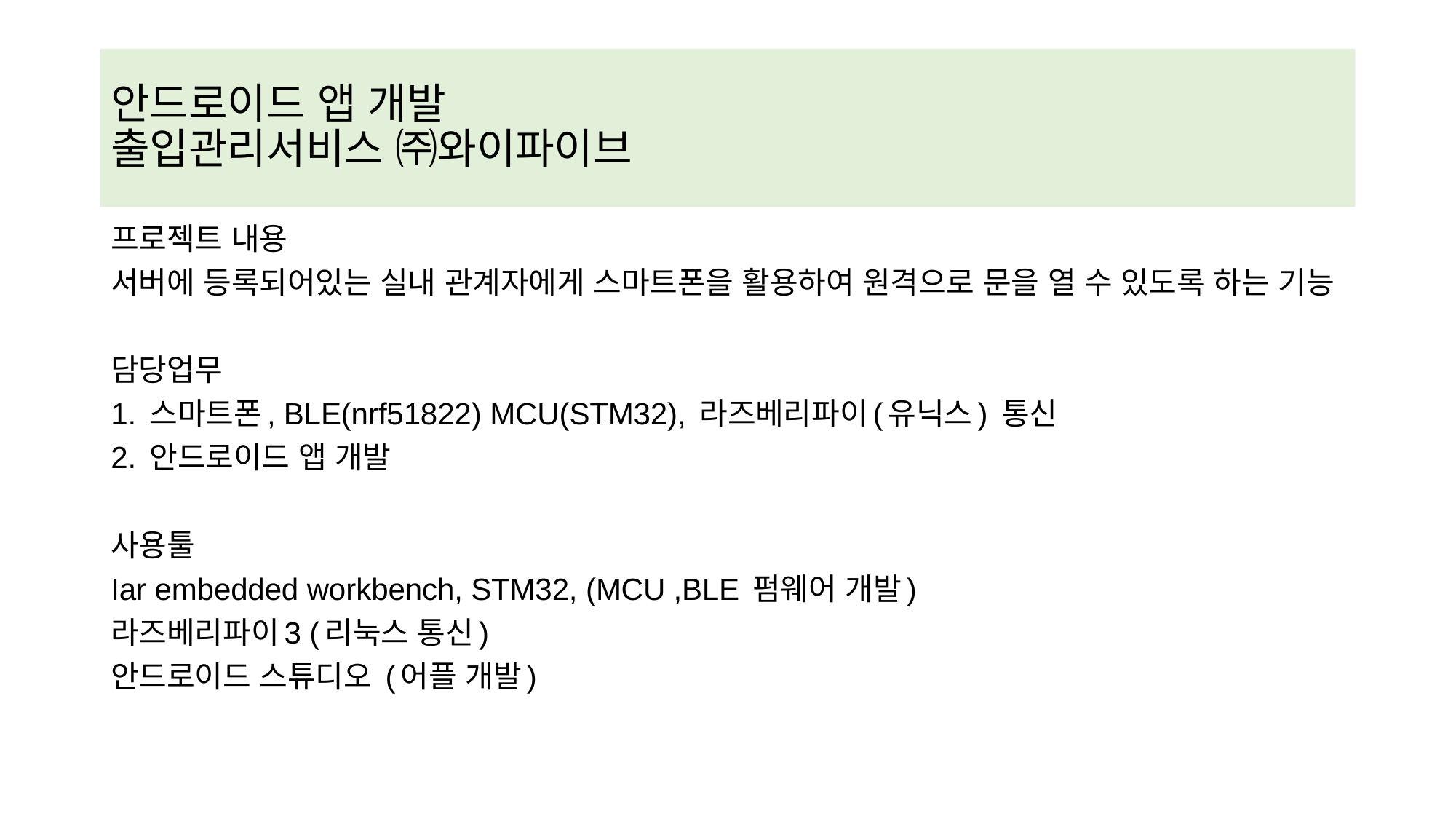

# 안드로이드 앱 개발 출입관리서비스 ㈜와이파이브
프로젝트 내용
서버에 등록되어있는 실내 관계자에게 스마트폰을 활용하여 원격으로 문을 열 수 있도록 하는 기능

담당업무
1. 스마트폰, BLE(nrf51822) MCU(STM32), 라즈베리파이(유닉스) 통신
2. 안드로이드 앱 개발

사용툴
Iar embedded workbench, STM32, (MCU ,BLE 펌웨어 개발)
라즈베리파이3 (리눅스 통신)
안드로이드 스튜디오 (어플 개발)